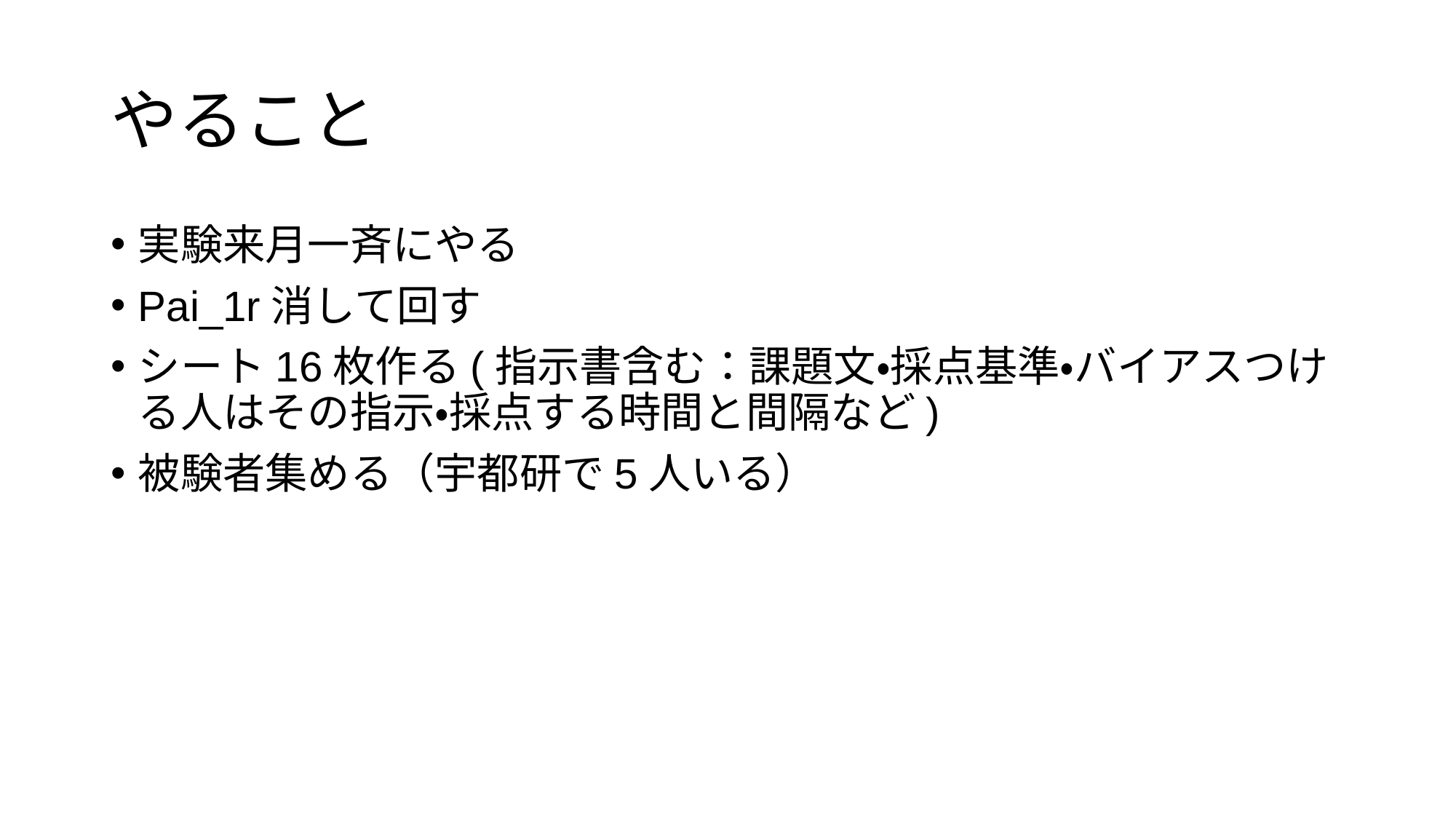

# やること
実験来月一斉にやる
Pai_1r消して回す
シート16枚作る(指示書含む：課題文・採点基準・バイアスつける人はその指示・採点する時間と間隔など)
被験者集める（宇都研で5人いる）